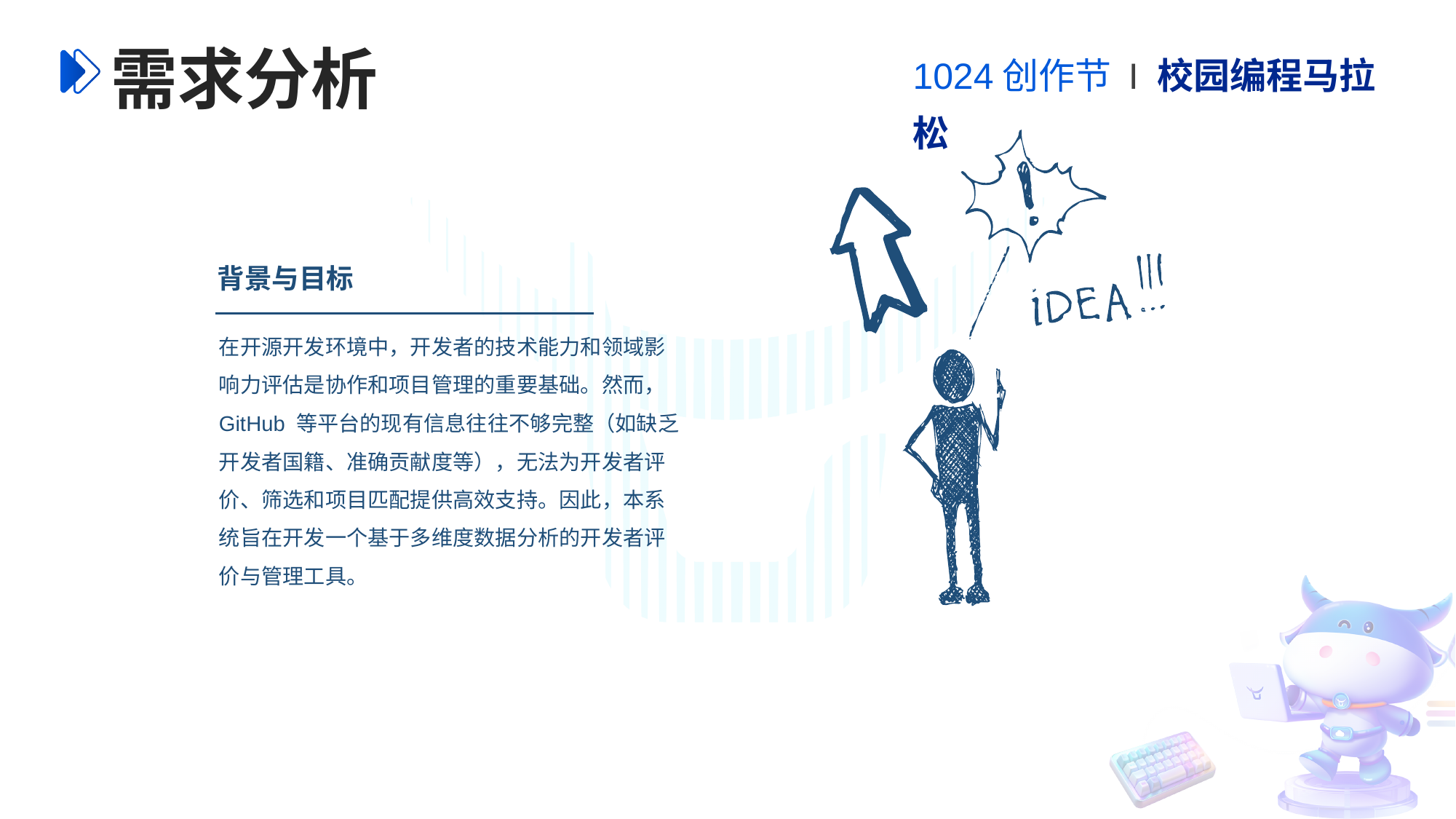

1024创作节 I 校园编程马拉松
需求分析

背景与目标
在开源开发环境中，开发者的技术能力和领域影响力评估是协作和项目管理的重要基础。然而，GitHub 等平台的现有信息往往不够完整（如缺乏开发者国籍、准确贡献度等），无法为开发者评价、筛选和项目匹配提供高效支持。因此，本系统旨在开发一个基于多维度数据分析的开发者评价与管理工具。